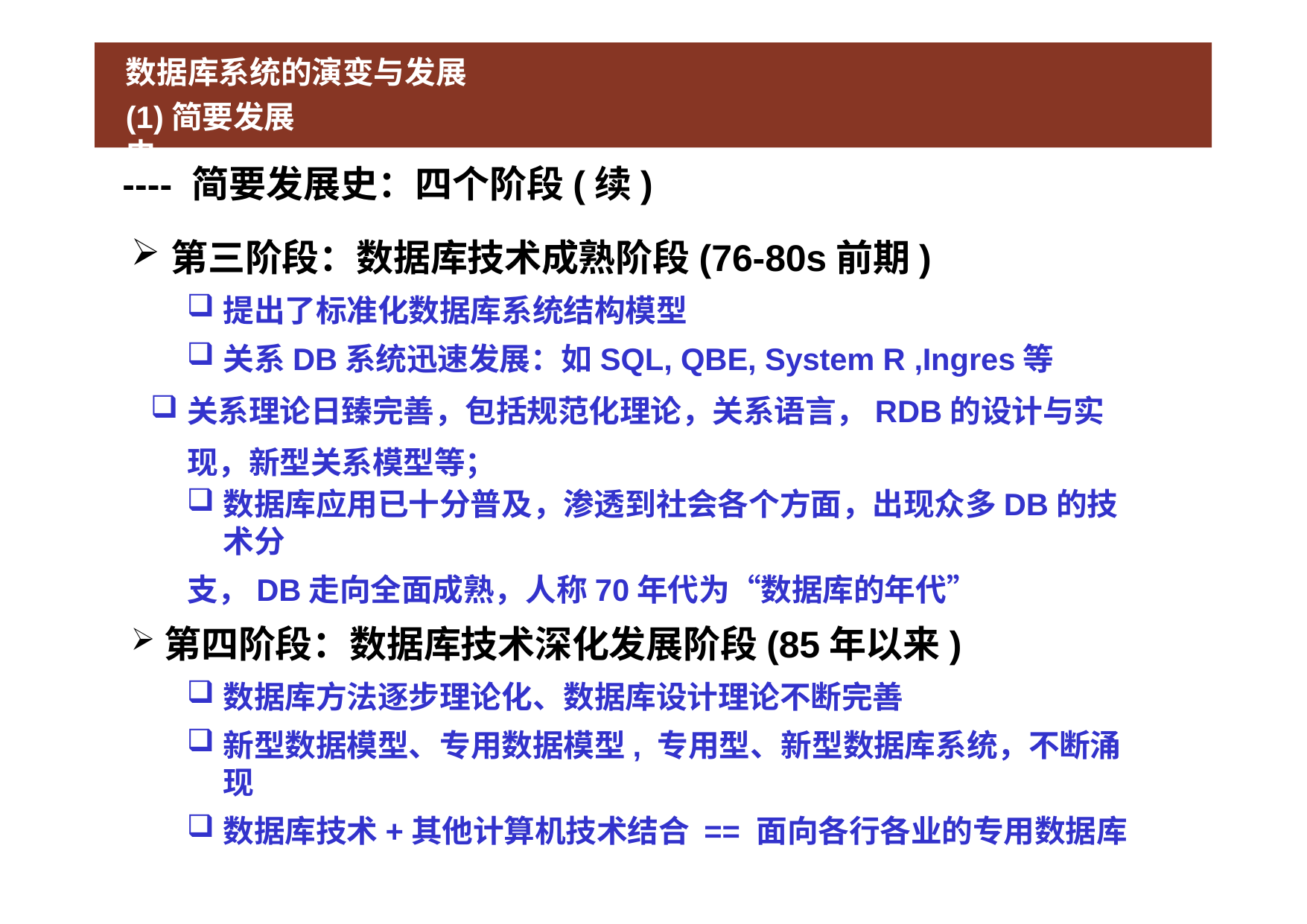

# 数据库系统的演变与发展
(1)简要发展史
---- 简要发展史：四个阶段(续)
第三阶段：数据库技术成熟阶段(76-80s前期)
提出了标准化数据库系统结构模型
关系DB系统迅速发展：如SQL, QBE, System R ,Ingres等
关系理论日臻完善，包括规范化理论，关系语言，RDB的设计与实 现，新型关系模型等；
数据库应用已十分普及，渗透到社会各个方面，出现众多DB的技术分
支，DB走向全面成熟，人称70年代为“数据库的年代”
第四阶段：数据库技术深化发展阶段(85年以来)
数据库方法逐步理论化、数据库设计理论不断完善
新型数据模型、专用数据模型, 专用型、新型数据库系统，不断涌现
数据库技术+其他计算机技术结合 == 面向各行各业的专用数据库